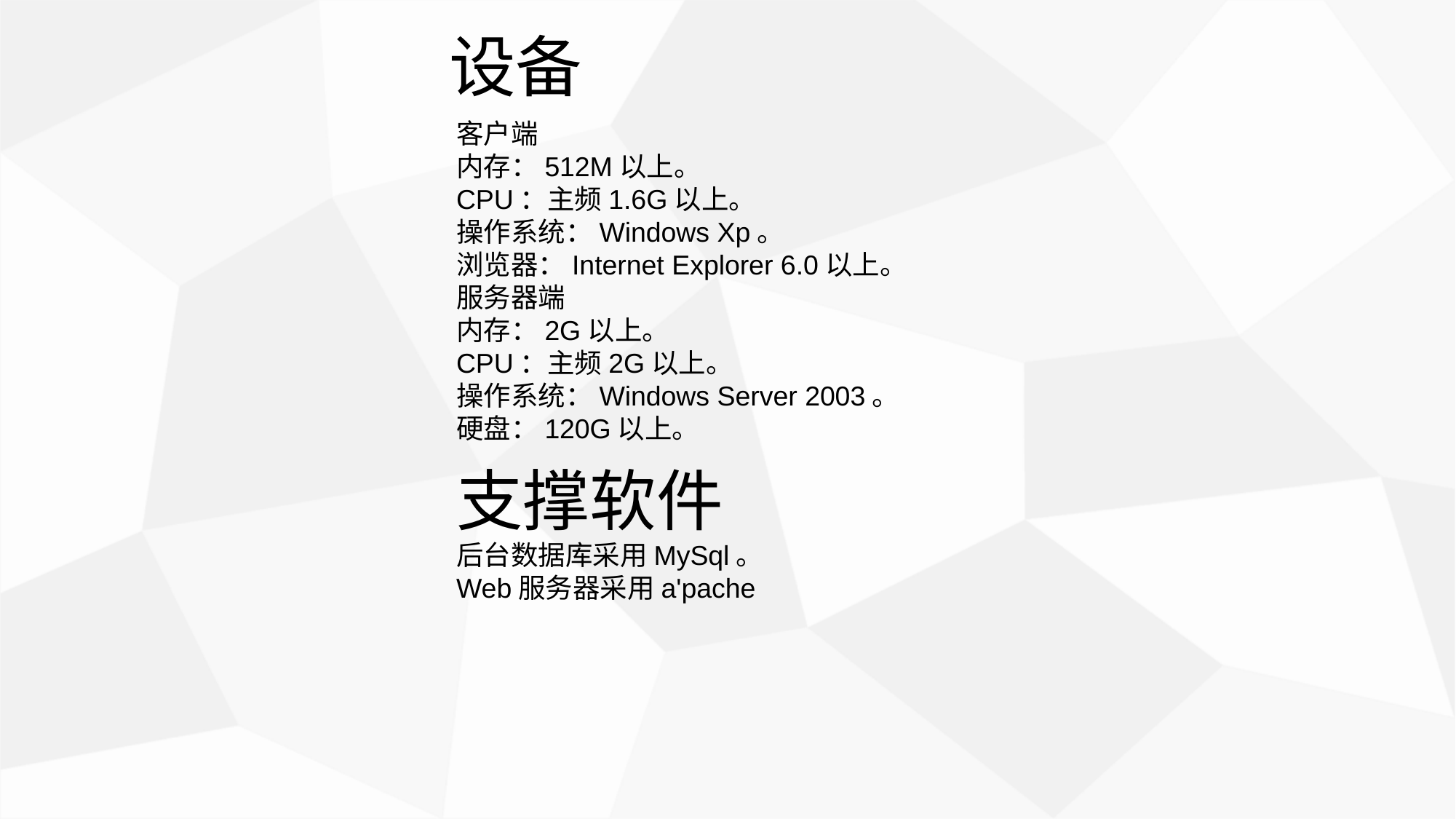

设备
客户端内存：512M以上。CPU：主频1.6G以上。操作系统：Windows Xp。浏览器：Internet Explorer 6.0以上。服务器端内存：2G以上。CPU：主频2G以上。操作系统：Windows Server 2003。硬盘：120G以上。
支撑软件后台数据库采用MySql。Web服务器采用a'pache